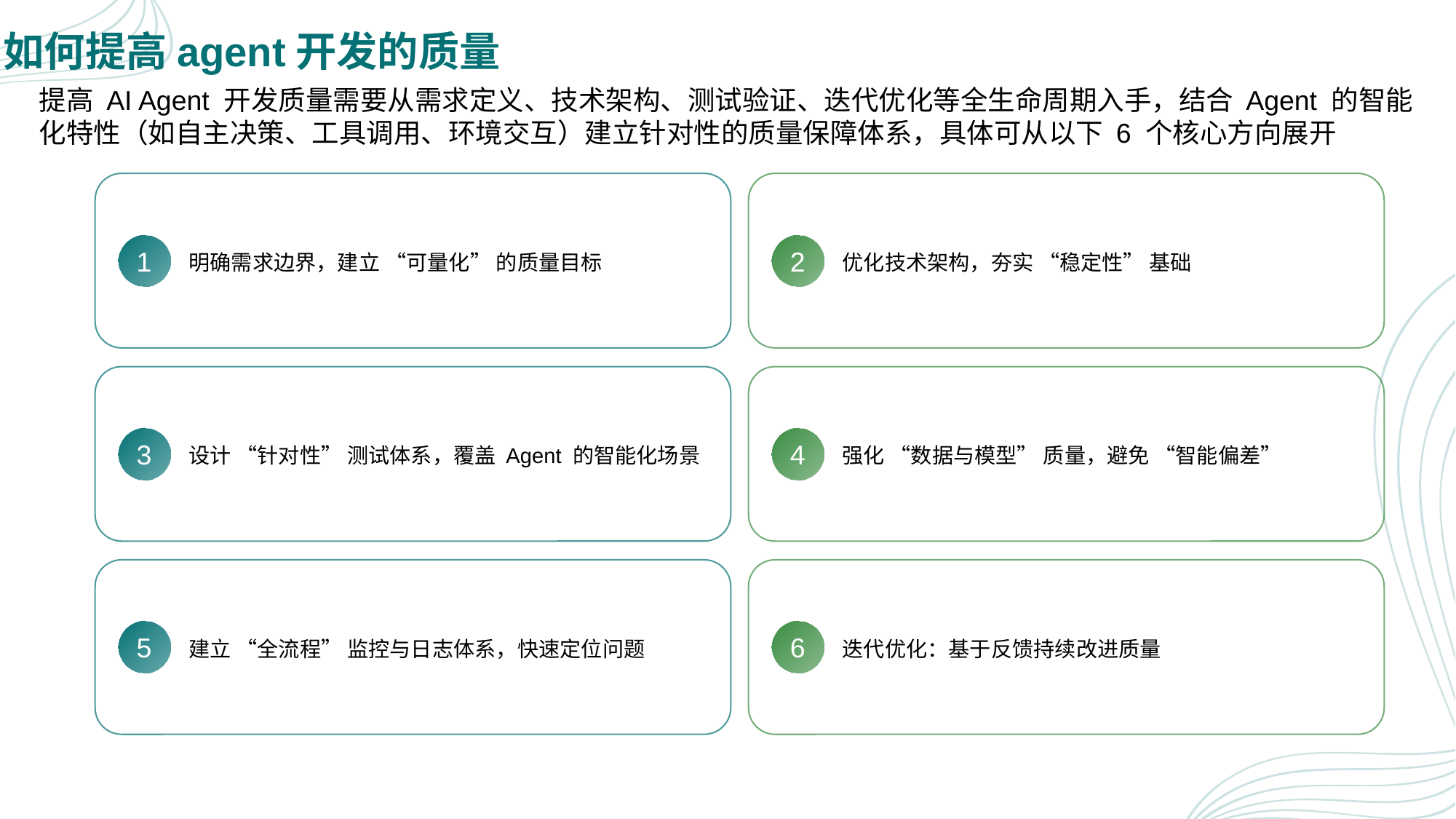

# 如何提高agent开发的质量
提高 AI Agent 开发质量需要从需求定义、技术架构、测试验证、迭代优化等全生命周期入手，结合 Agent 的智能化特性（如自主决策、工具调用、环境交互）建立针对性的质量保障体系，具体可从以下 6 个核心方向展开
明确需求边界，建立 “可量化” 的质量目标
优化技术架构，夯实 “稳定性” 基础
1
2
设计 “针对性” 测试体系，覆盖 Agent 的智能化场景
强化 “数据与模型” 质量，避免 “智能偏差”
3
4
建立 “全流程” 监控与日志体系，快速定位问题
迭代优化：基于反馈持续改进质量
5
6